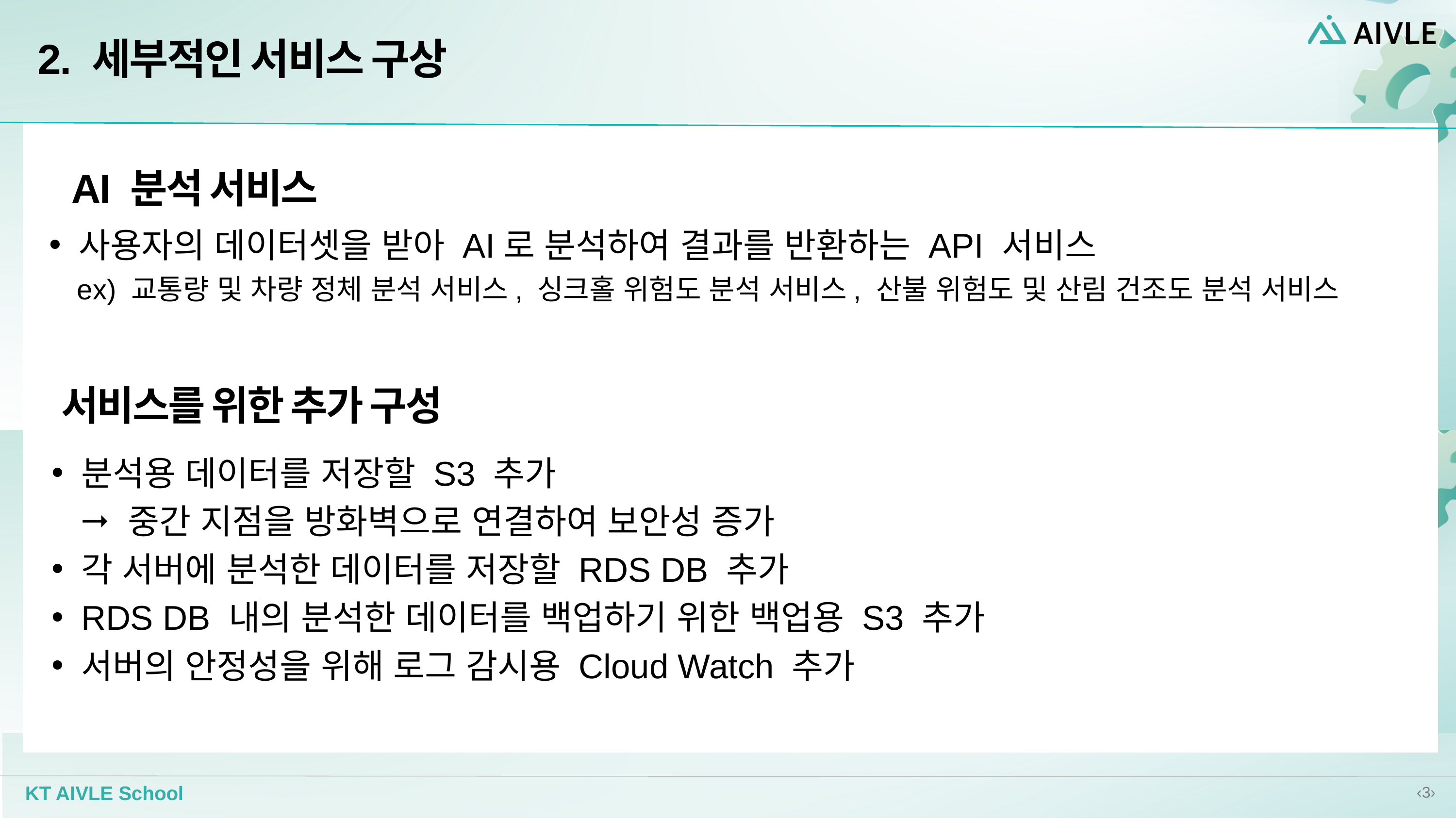

2. 세부적인 서비스 구상

AI 분석 서비스
사용자의 데이터셋을 받아 AI로 분석하여 결과를 반환하는 API 서비스
       ex) 교통량 및 차량 정체 분석 서비스, 싱크홀 위험도 분석 서비스, 산불 위험도 및 산림 건조도 분석 서비스
서비스를 위한 추가 구성

분석용 데이터를 저장할 S3 추가
      ⭢ 중간 지점을 방화벽으로 연결하여 보안성 증가
각 서버에 분석한 데이터를 저장할 RDS DB 추가
RDS DB 내의 분석한 데이터를 백업하기 위한 백업용 S3 추가
서버의 안정성을 위해 로그 감시용 Cloud Watch 추가

‹3›

KT AIVLE School